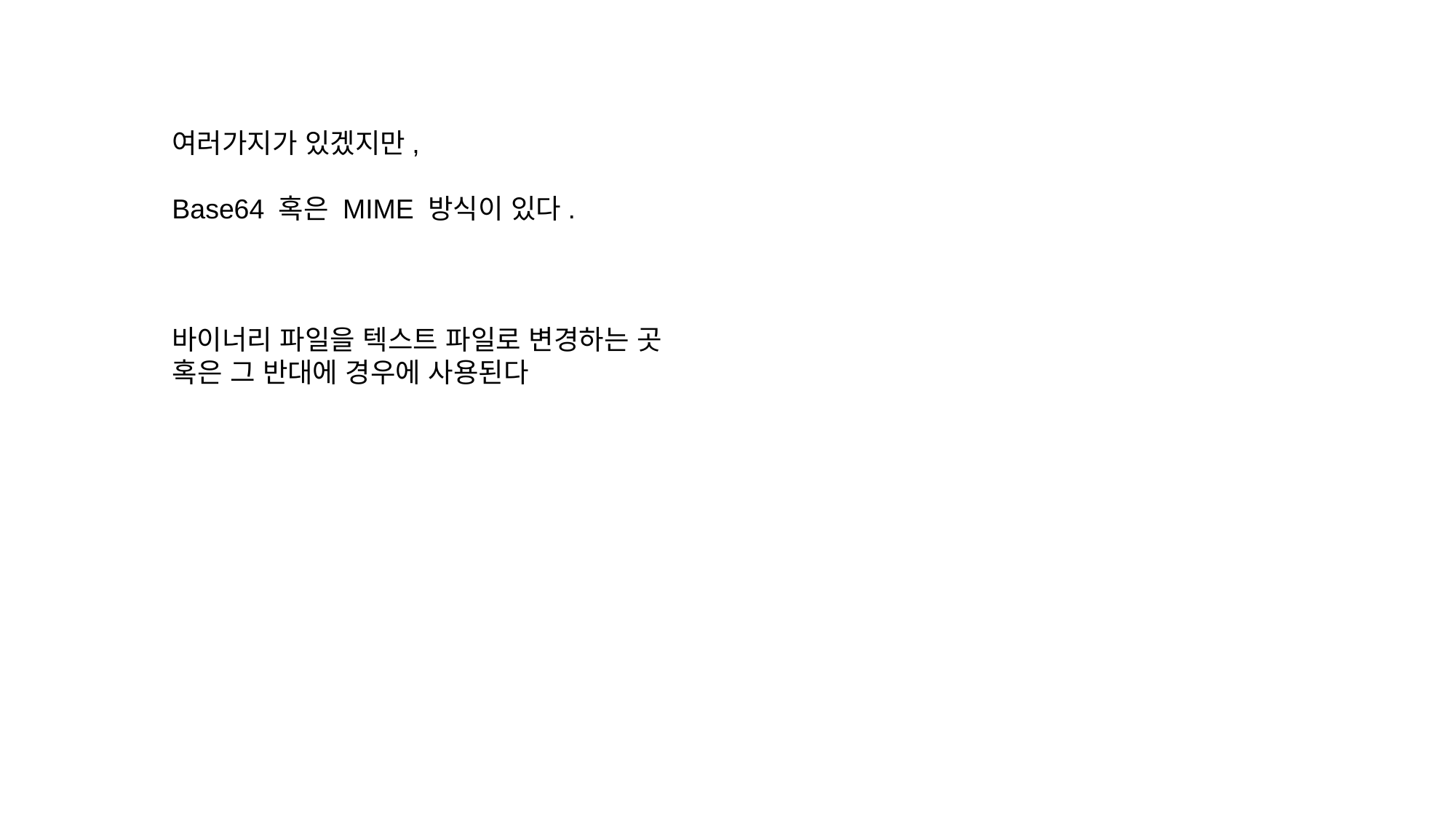

여러가지가 있겠지만,

Base64 혹은 MIME 방식이 있다.

바이너리 파일을 텍스트 파일로 변경하는 곳
혹은 그 반대에 경우에 사용된다